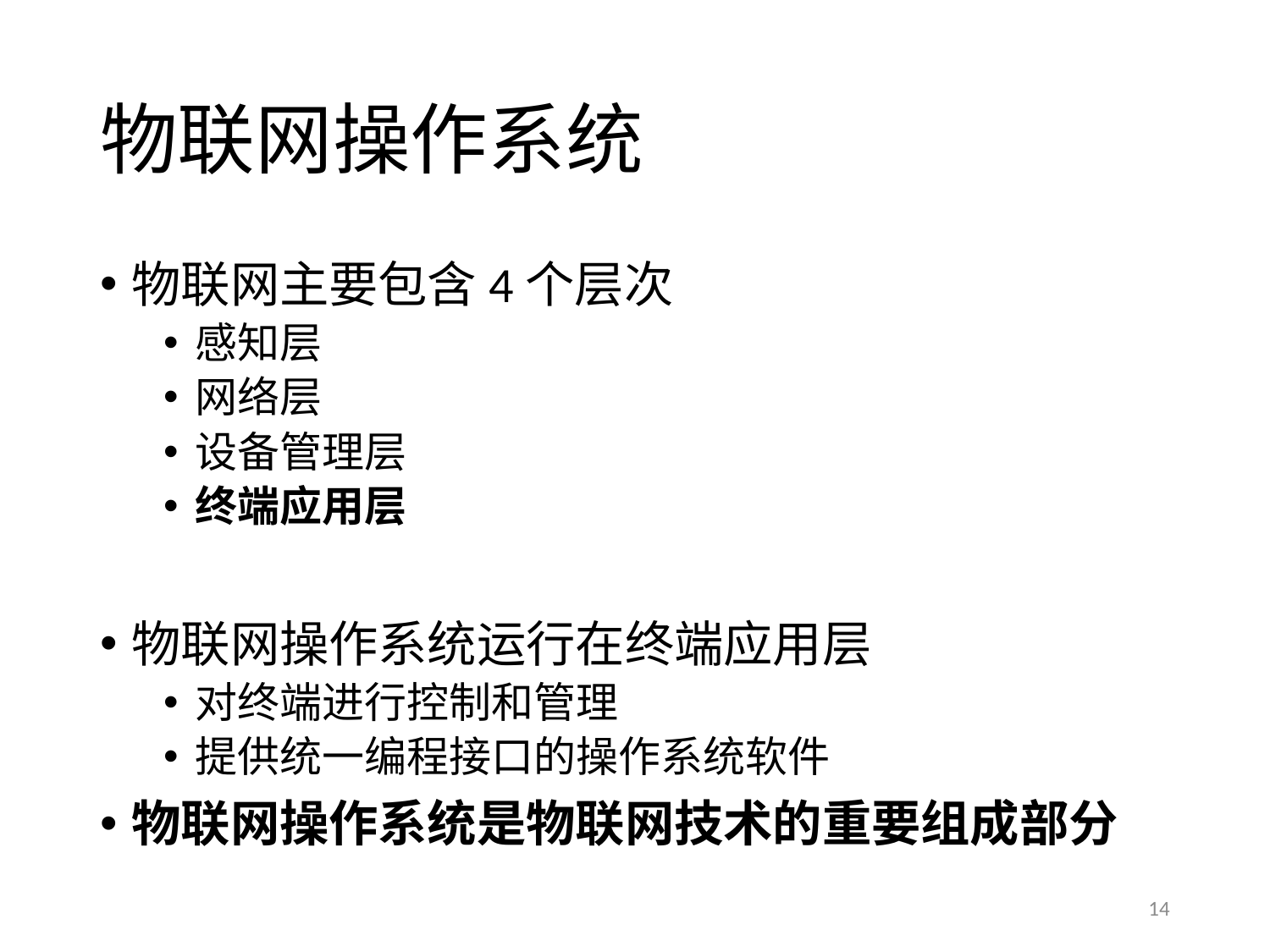

# 物联网操作系统
物联网主要包含4个层次
感知层
网络层
设备管理层
终端应用层

物联网操作系统运行在终端应用层
对终端进行控制和管理
提供统一编程接口的操作系统软件
物联网操作系统是物联网技术的重要组成部分

14